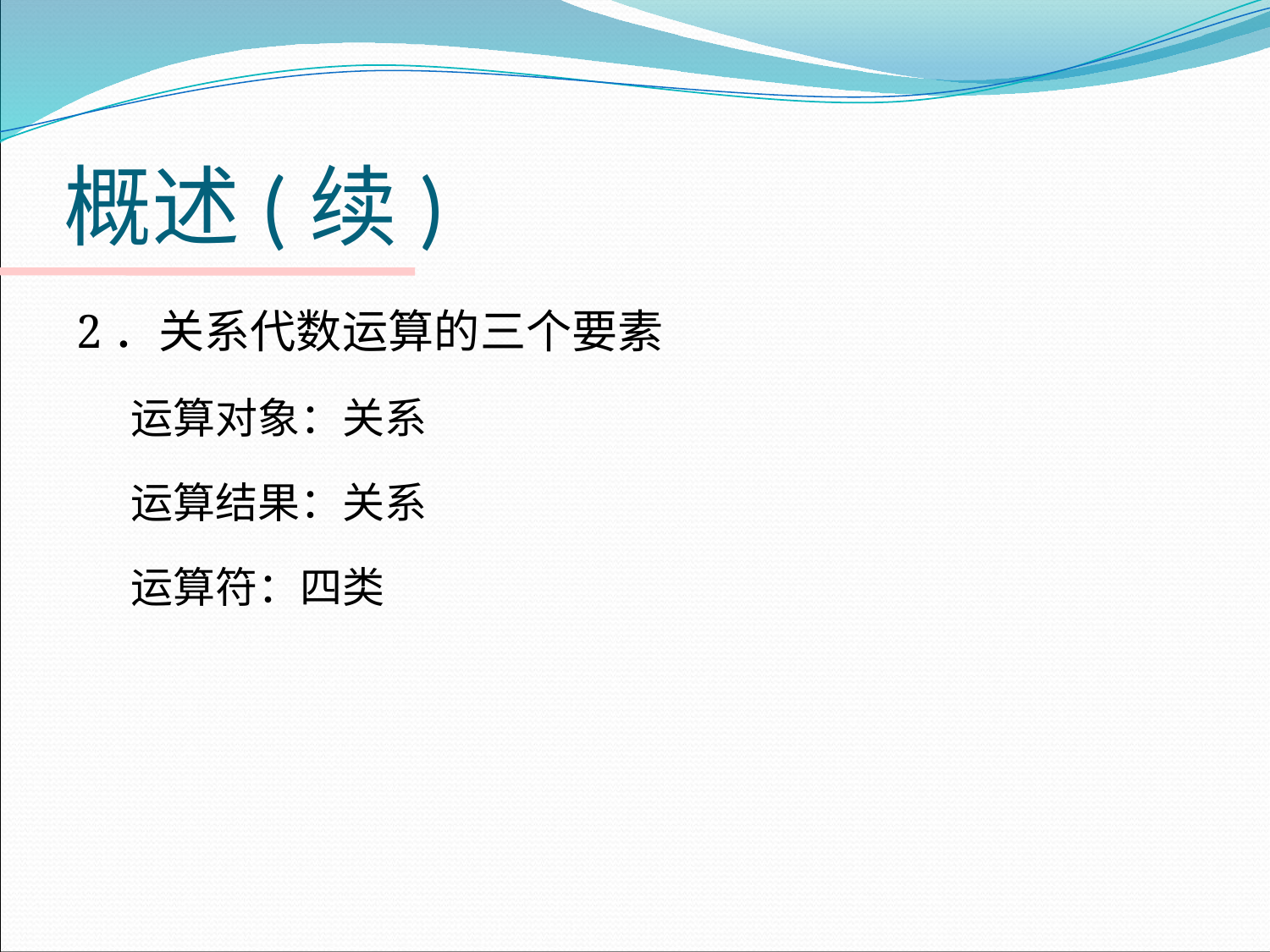

# 概述(续)
2．关系代数运算的三个要素
运算对象：关系
运算结果：关系
运算符：四类

155